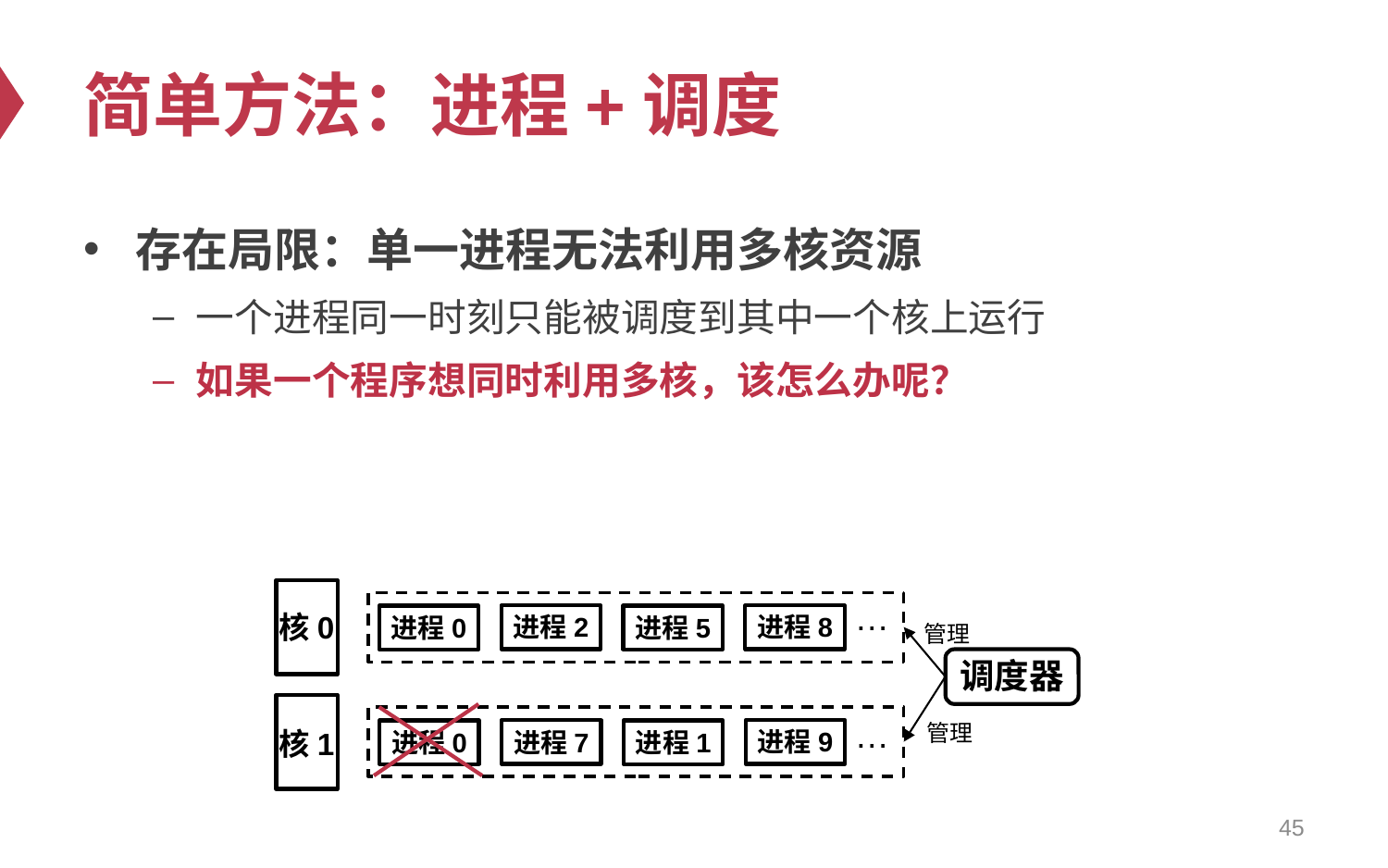

# 简单方法：进程+调度
存在局限：单一进程无法利用多核资源
一个进程同一时刻只能被调度到其中一个核上运行
如果一个程序想同时利用多核，该怎么办呢？

…

核0
进程8
进程2
进程5
进程0

管理
调度器

…

管理
核1
进程9
进程7
进程1
进程0

45